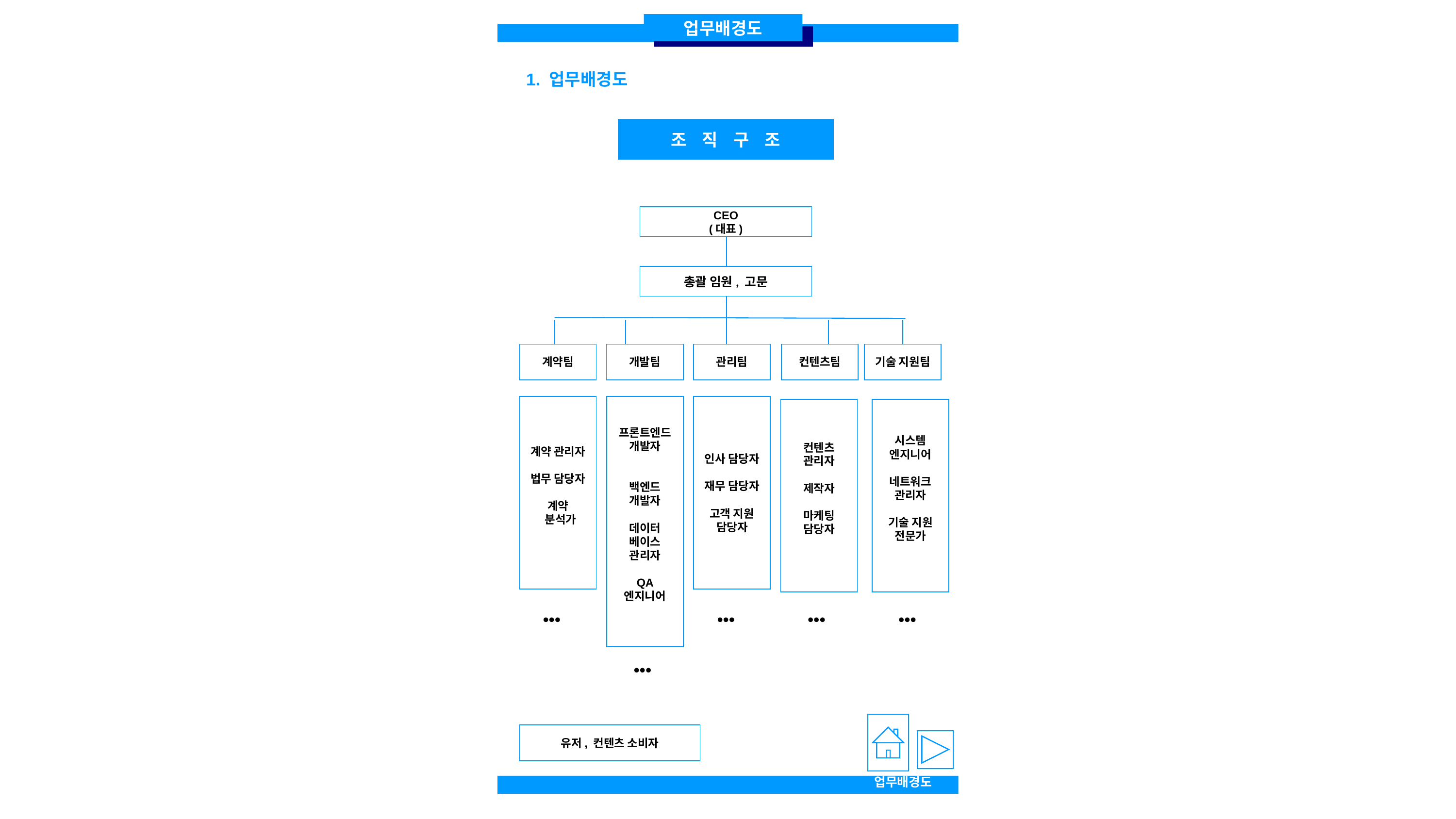

업무배경도

1. 업무배경도
조    직    구    조
CEO
(대표)
총괄 임원, 고문

개발팀

관리팀

컨텐츠팀

계약팀

기술 지원팀

계약 관리자

법무 담당자

계약
 분석가

프론트엔드 개발자

백엔드 개발자

데이터 베이스 관리자

QA 엔지니어

인사 담당자

재무 담당자

고객 지원 담당자
컨텐츠 관리자

제작자

마케팅 담당자

시스템 엔지니어

네트워크 관리자

기술 지원 전문가

•••
•••
•••
•••
•••

유저, 컨텐츠 소비자

업무배경도